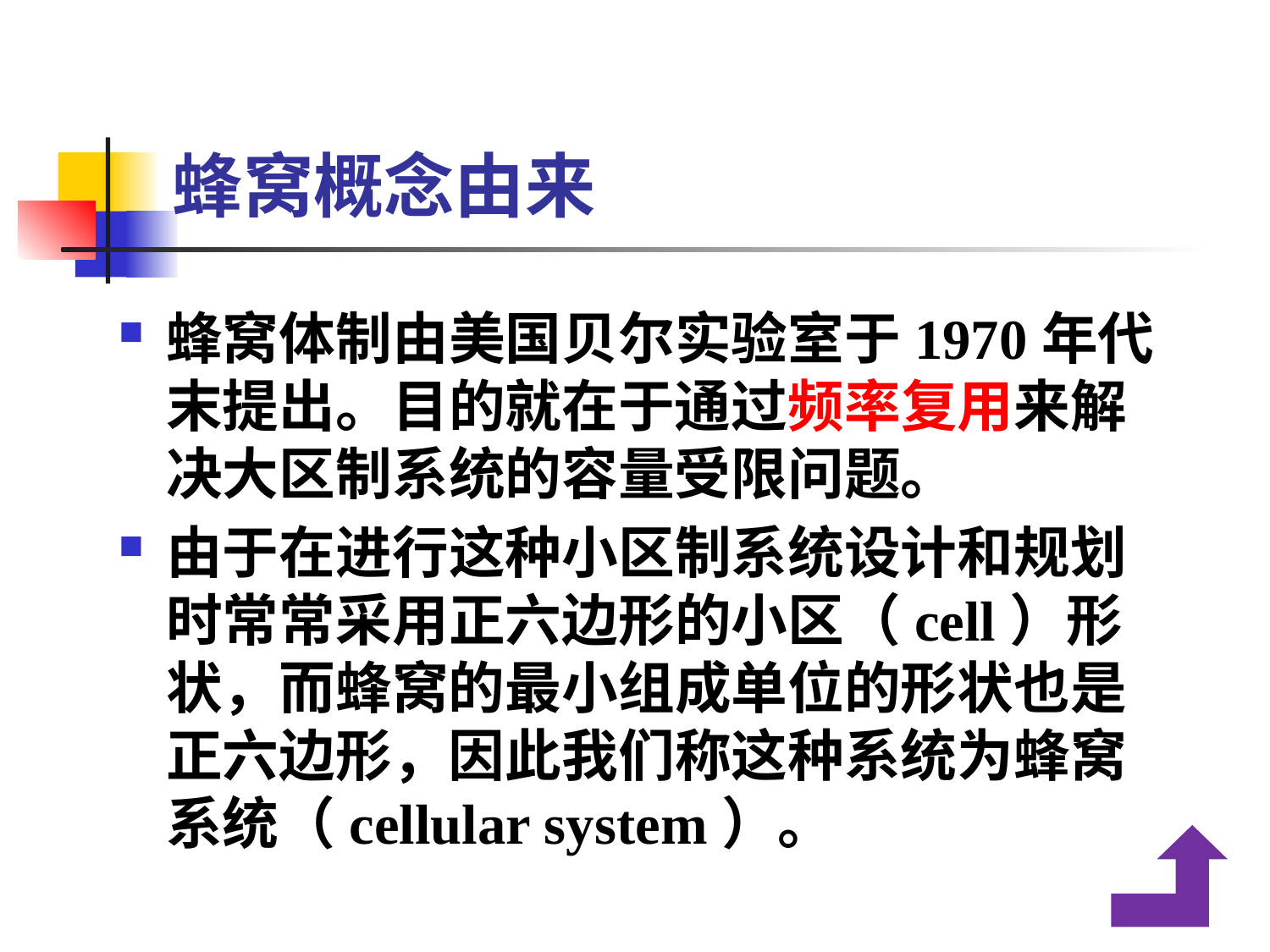

# 蜂窝概念由来
蜂窝体制由美国贝尔实验室于1970年代末提出。目的就在于通过频率复用来解决大区制系统的容量受限问题。
由于在进行这种小区制系统设计和规划时常常采用正六边形的小区（cell）形状，而蜂窝的最小组成单位的形状也是正六边形，因此我们称这种系统为蜂窝系统（cellular system）。